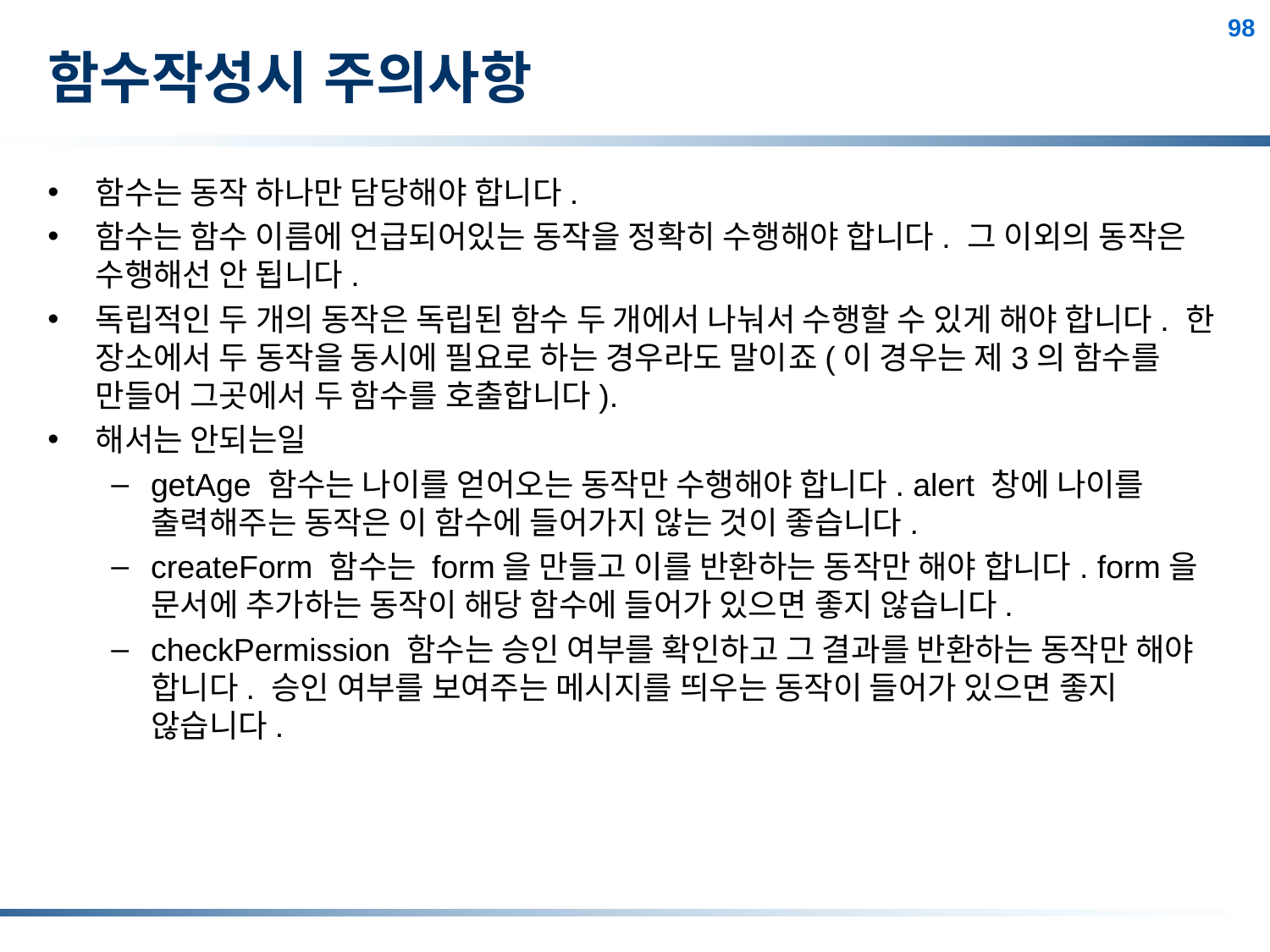

# 함수작성시 주의사항
함수는 동작 하나만 담당해야 합니다.
함수는 함수 이름에 언급되어있는 동작을 정확히 수행해야 합니다. 그 이외의 동작은 수행해선 안 됩니다.
독립적인 두 개의 동작은 독립된 함수 두 개에서 나눠서 수행할 수 있게 해야 합니다. 한 장소에서 두 동작을 동시에 필요로 하는 경우라도 말이죠(이 경우는 제3의 함수를 만들어 그곳에서 두 함수를 호출합니다).
해서는 안되는일
getAge 함수는 나이를 얻어오는 동작만 수행해야 합니다. alert 창에 나이를 출력해주는 동작은 이 함수에 들어가지 않는 것이 좋습니다.
createForm 함수는 form을 만들고 이를 반환하는 동작만 해야 합니다. form을 문서에 추가하는 동작이 해당 함수에 들어가 있으면 좋지 않습니다.
checkPermission 함수는 승인 여부를 확인하고 그 결과를 반환하는 동작만 해야 합니다. 승인 여부를 보여주는 메시지를 띄우는 동작이 들어가 있으면 좋지 않습니다.
98